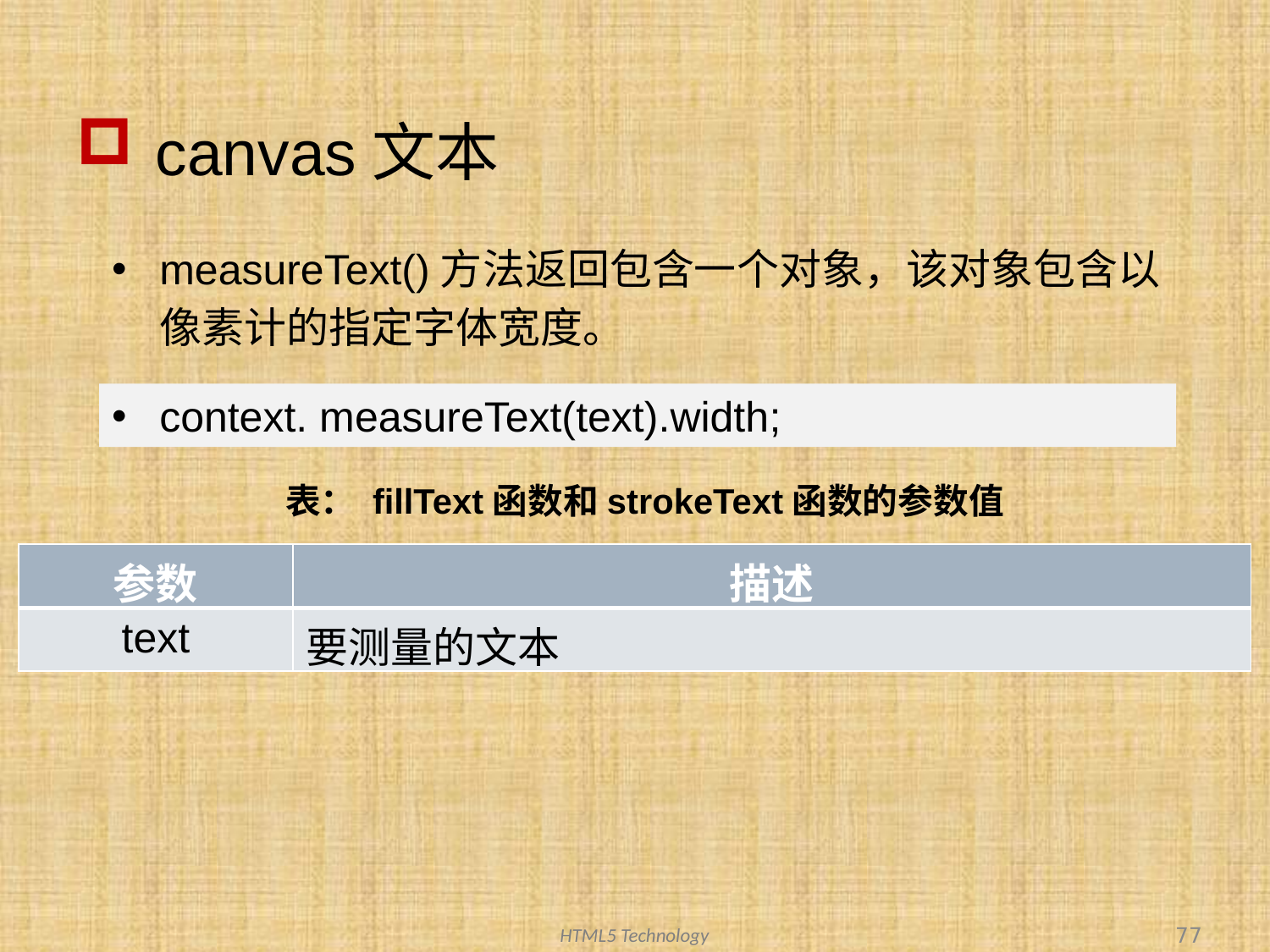

# canvas文本
measureText()方法返回包含一个对象，该对象包含以像素计的指定字体宽度。
context. measureText(text).width;
表： fillText函数和strokeText函数的参数值
| 参数 | 描述 |
| --- | --- |
| text | 要测量的文本 |
77
HTML5 Technology